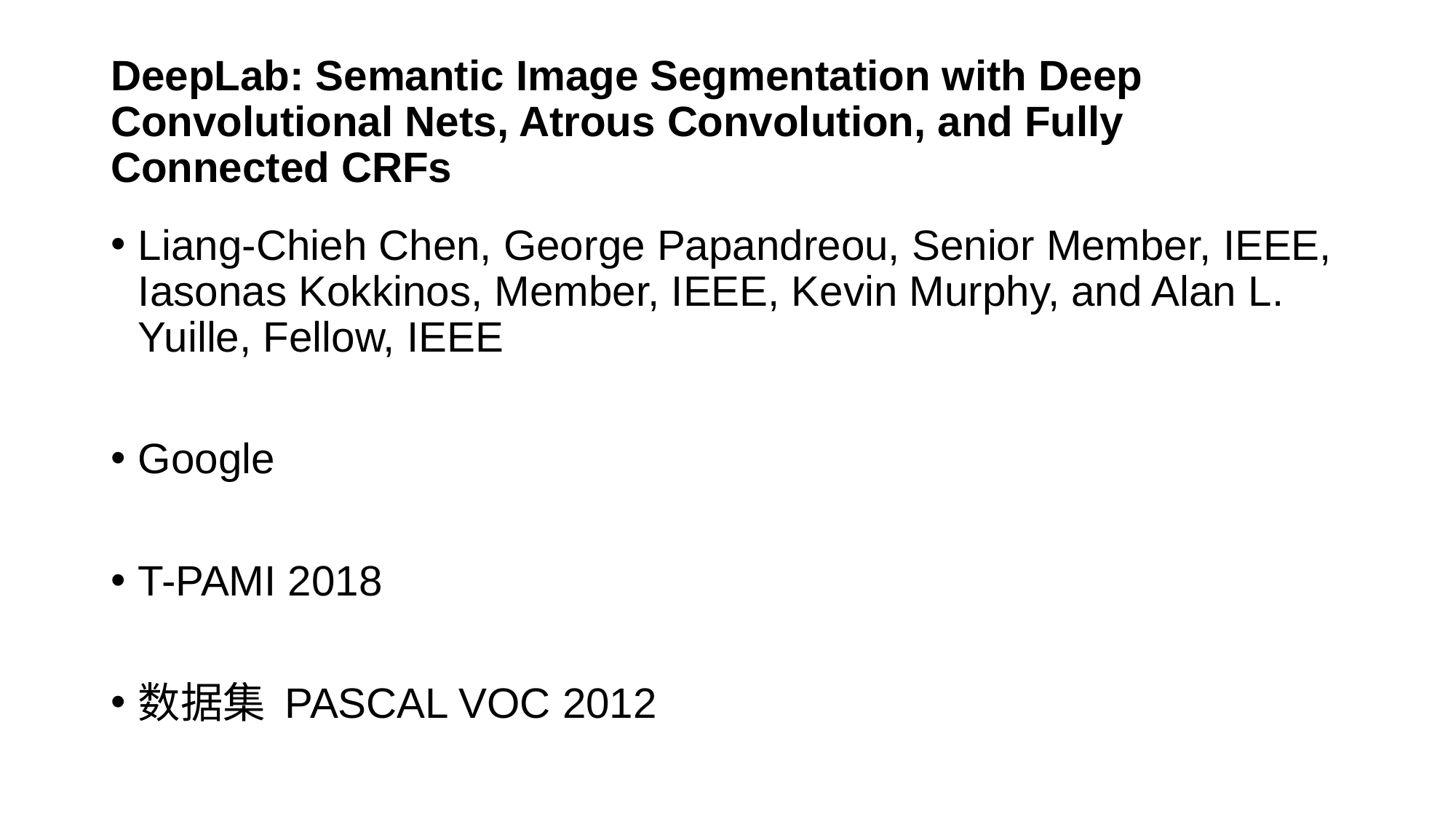

# DeepLab: Semantic Image Segmentation with Deep Convolutional Nets, Atrous Convolution, and Fully Connected CRFs
Liang-Chieh Chen, George Papandreou, Senior Member, IEEE, Iasonas Kokkinos, Member, IEEE, Kevin Murphy, and Alan L. Yuille, Fellow, IEEE

Google

T-PAMI 2018

数据集 PASCAL VOC 2012